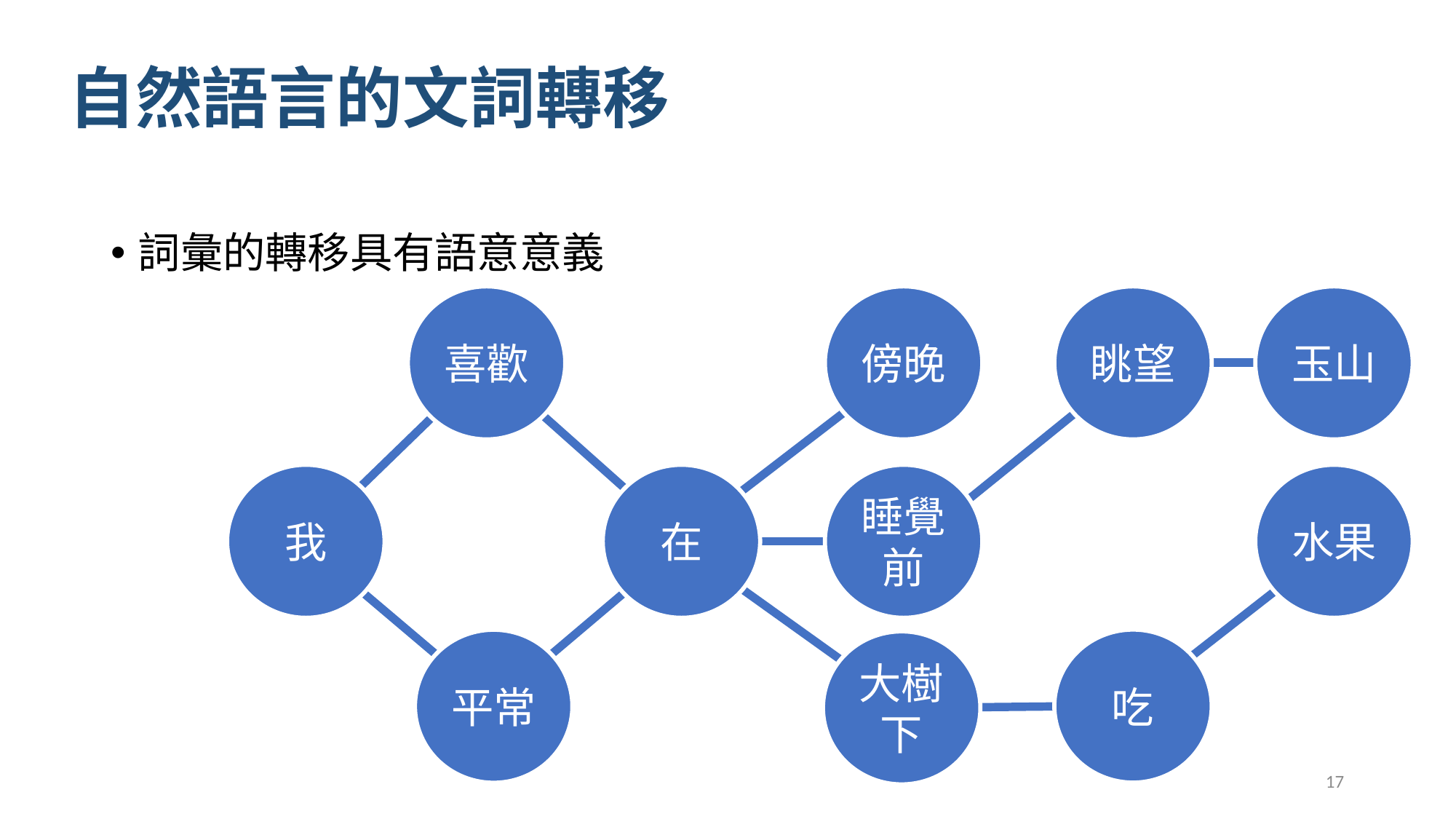

# 自然語言的文詞轉移
詞彙的轉移具有語意意義

喜歡

傍晚
眺望

玉山

我
在
睡覺前
水果

吃

平常

大樹下

17